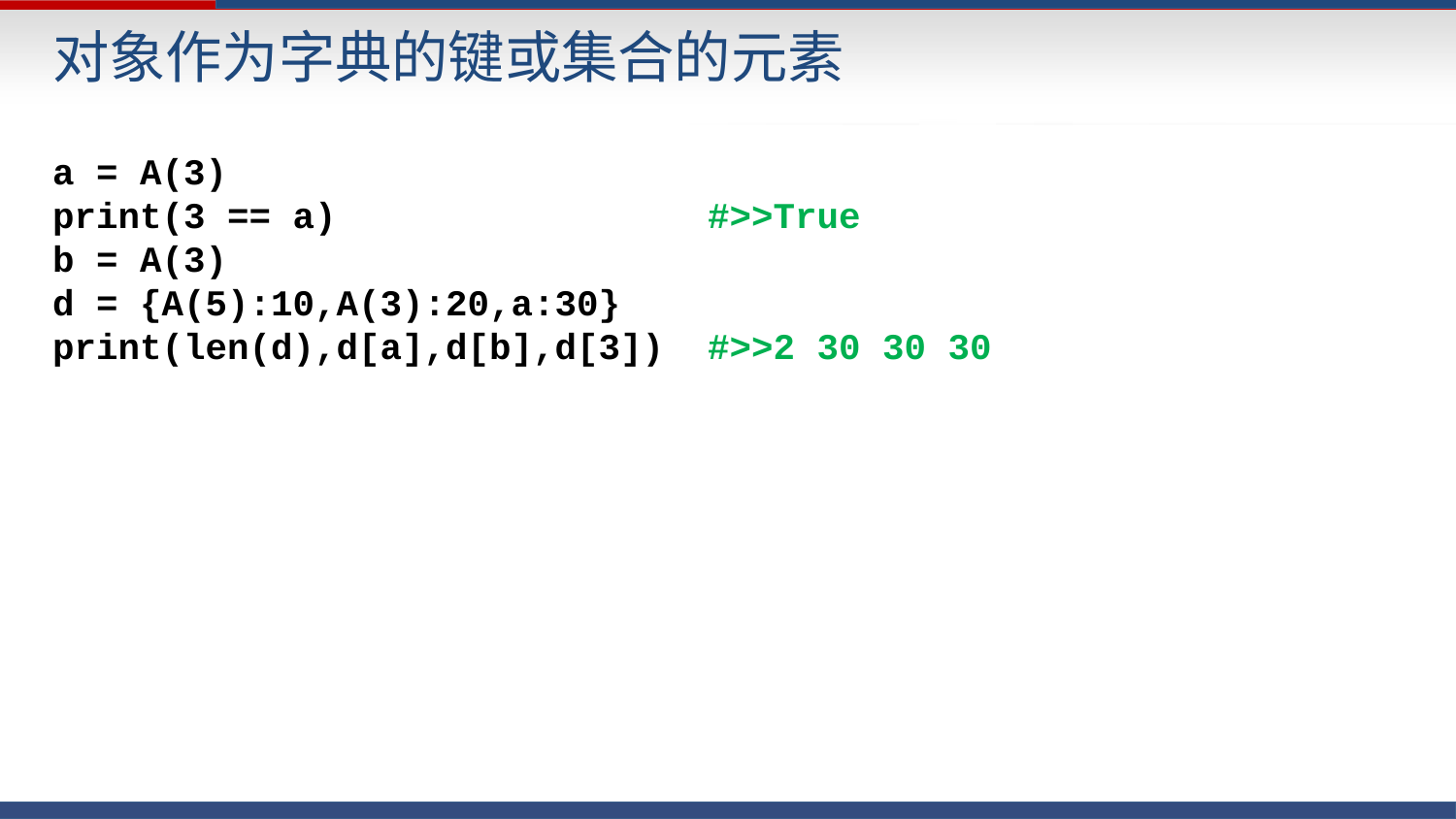

对象作为字典的键或集合的元素

a = A(3)
print(3 == a)                 #>>True
b = A(3)
d = {A(5):10,A(3):20,a:30}
print(len(d),d[a],d[b],d[3])  #>>2 30 30 30